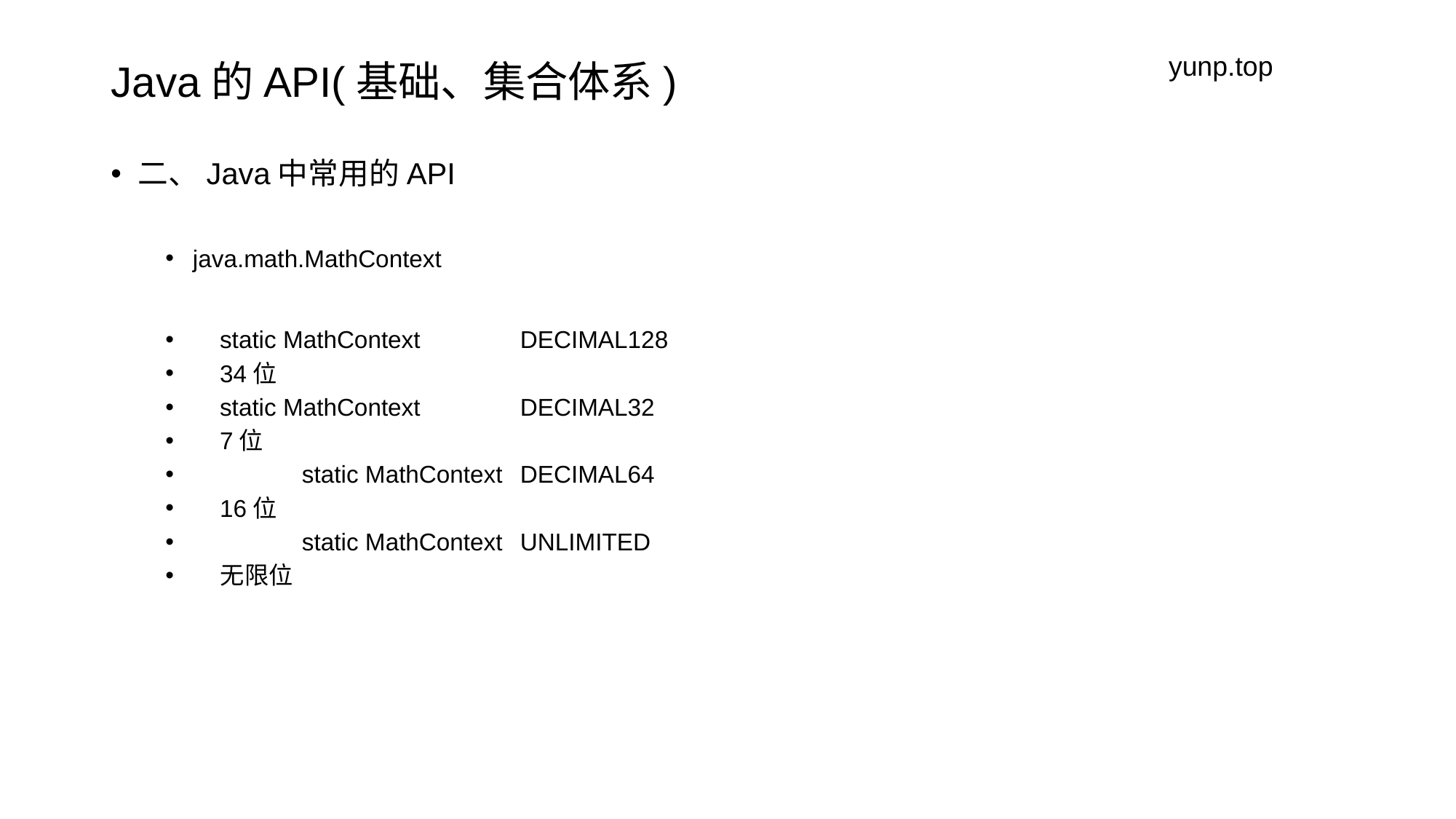

# Java的API(基础、集合体系)
yunp.top
二、Java中常用的API

java.math.MathContext

    static MathContext 	DECIMAL128
    34位
    static MathContext 	DECIMAL32
    7位
	static MathContext 	DECIMAL64
    16位
	static MathContext 	UNLIMITED
    无限位